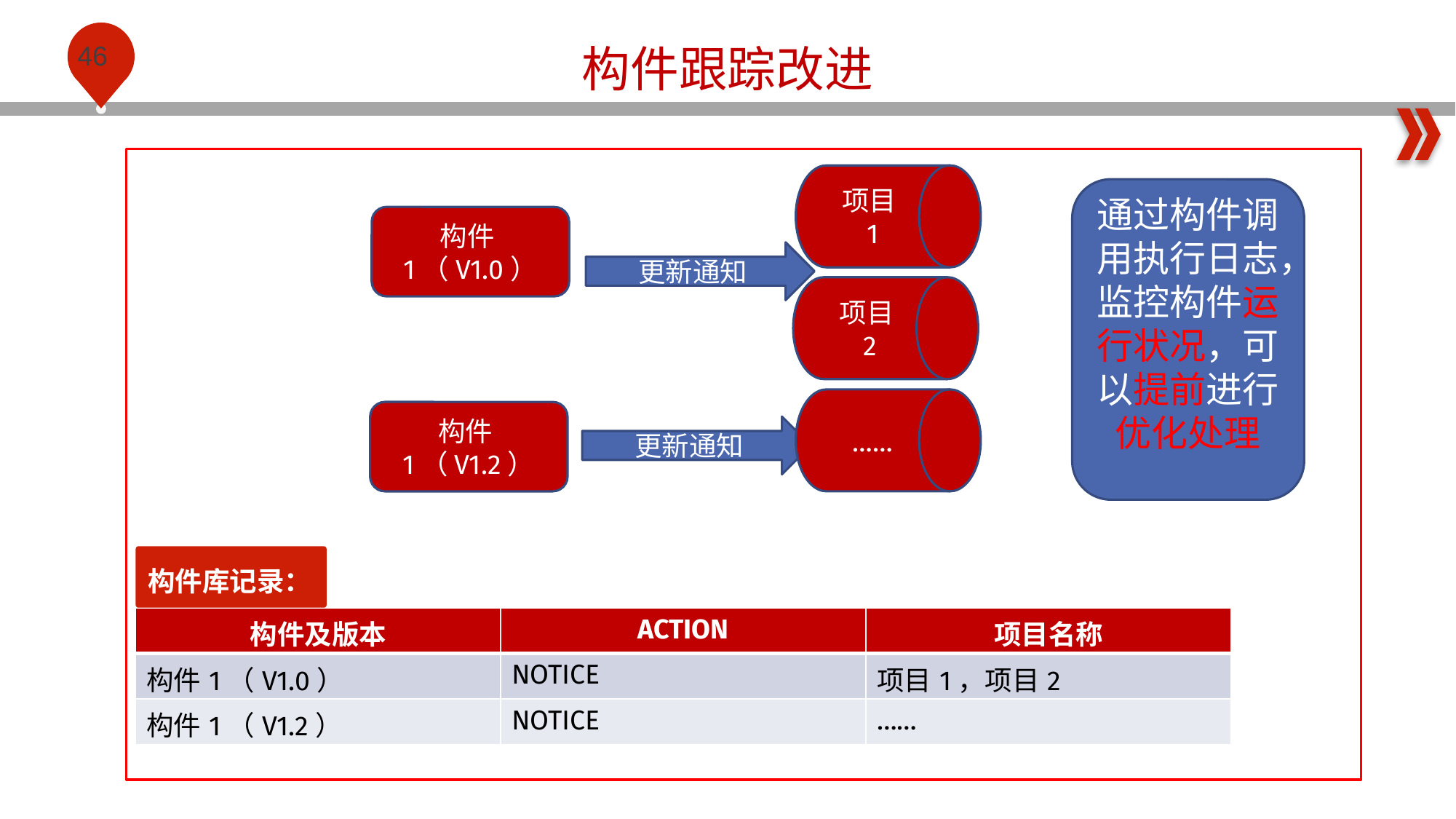

构件跟踪改进

项目1
通过构件调用执行日志，监控构件运行状况，可以提前进行优化处理

构件1（V1.0）
更新通知
项目2
……
构件1（V1.2）
更新通知

构件库记录：
| 构件及版本 | ACTION | 项目名称 |
| --- | --- | --- |
| 构件1（V1.0） | NOTICE | 项目1，项目2 |
| 构件1（V1.2） | NOTICE | …… |